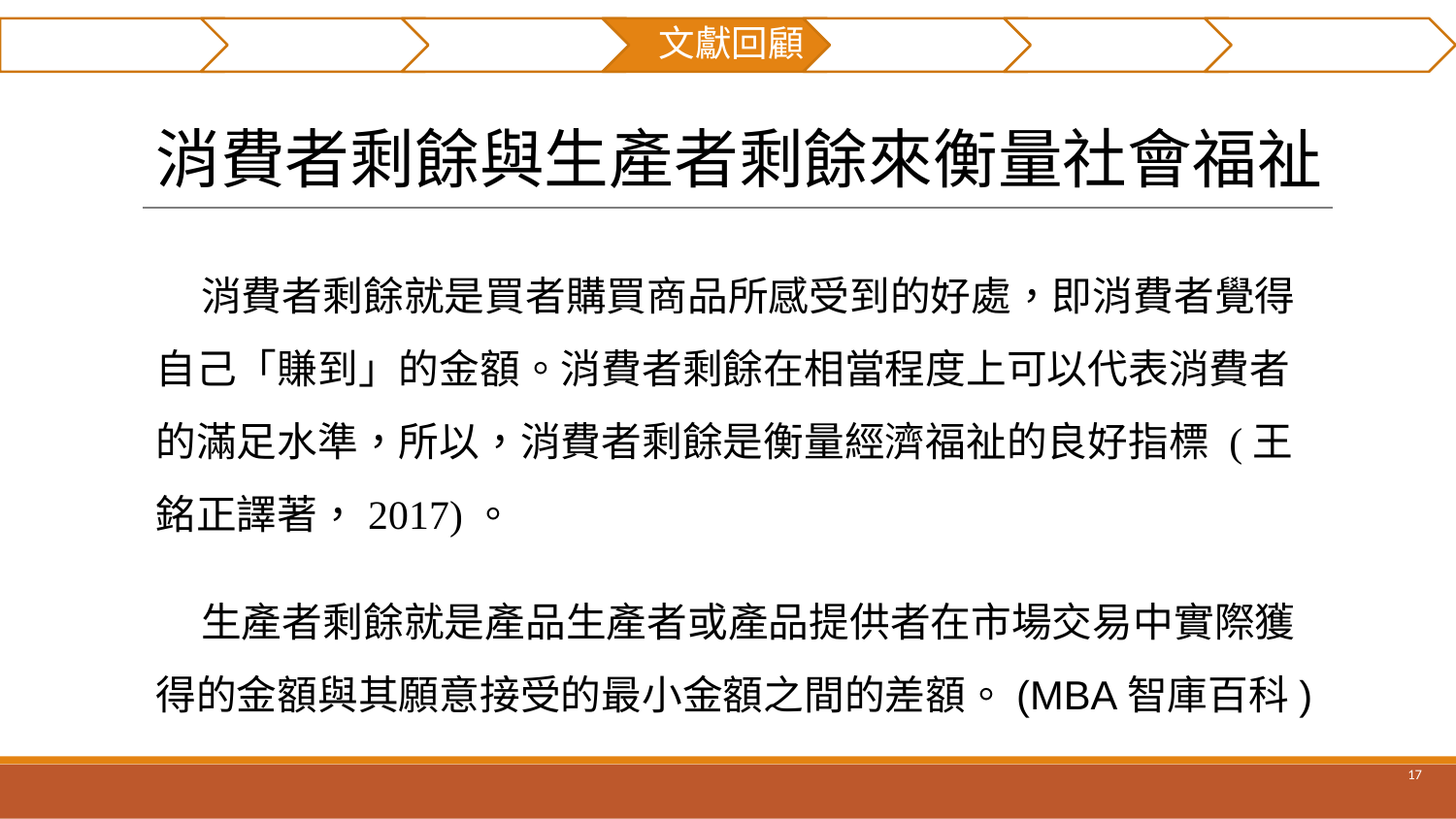

摘要

研究貢獻

前言

文獻回顧

研究方法

實例分析

結論與建議
# 消費者剩餘與生產者剩餘來衡量社會福祉
    消費者剩餘就是買者購買商品所感受到的好處，即消費者覺得自己「賺到」的金額。消費者剩餘在相當程度上可以代表消費者的滿足水準，所以，消費者剩餘是衡量經濟福祉的良好指標 (王銘正譯著，2017)。
    生產者剩餘就是產品生產者或產品提供者在市場交易中實際獲得的金額與其願意接受的最小金額之間的差額。(MBA智庫百科)
17